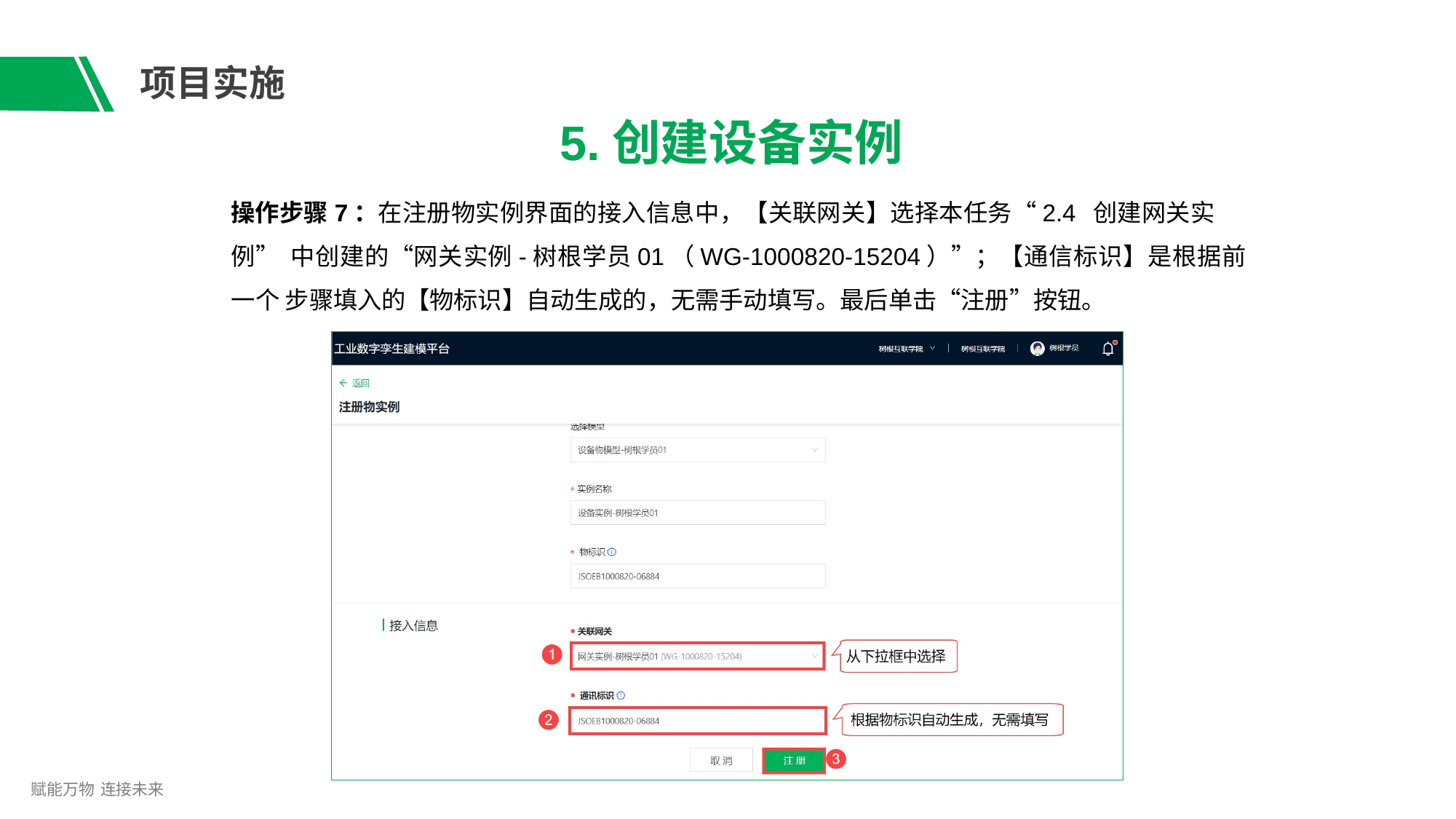

# 项目实施
5.创建设备实例
操作步骤7：在注册物实例界面的接入信息中，【关联网关】选择本任务“2.4 创建网关实例”  中创建的“网关实例-树根学员01（WG-1000820-15204）”；【通信标识】是根据前一个 步骤填入的【物标识】自动生成的，无需手动填写。最后单击“注册”按钮。

赋能万物 连接未来